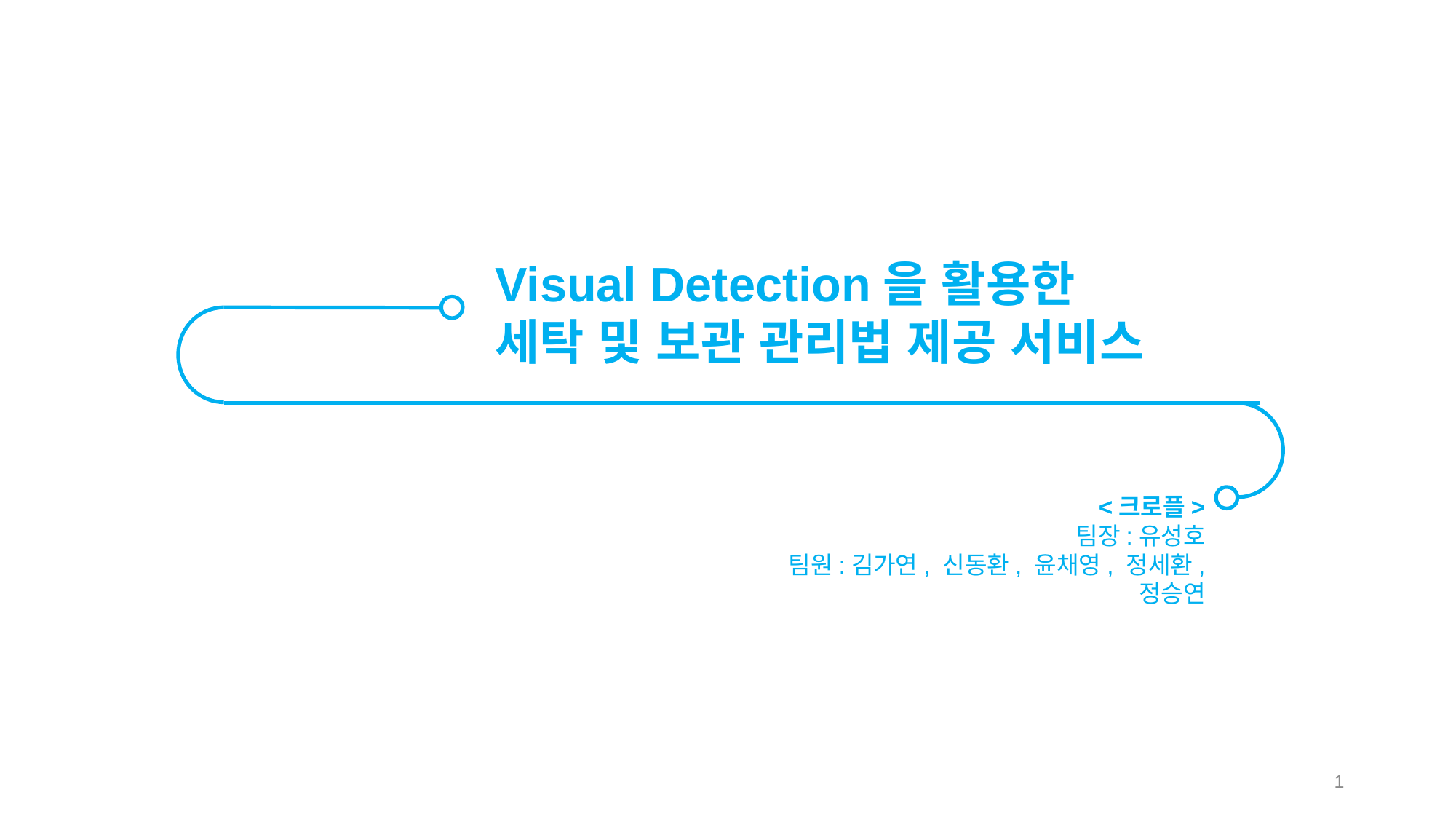

Visual Detection을 활용한
세탁 및 보관 관리법 제공 서비스

<크로플>
팀장:유성호
팀원:김가연, 신동환, 윤채영, 정세환, 정승연
1